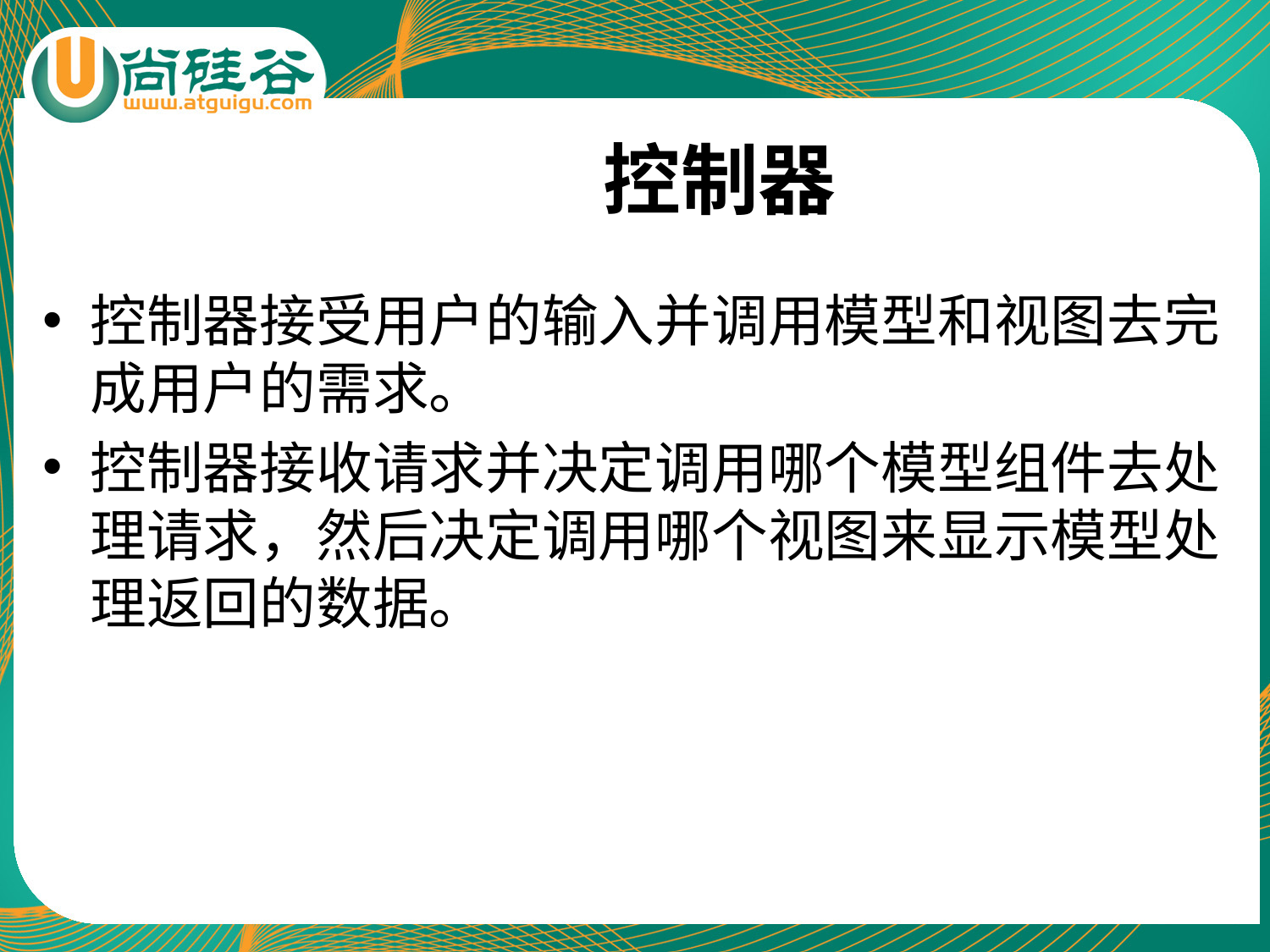

# 控制器
控制器接受用户的输入并调用模型和视图去完成用户的需求。
控制器接收请求并决定调用哪个模型组件去处理请求，然后决定调用哪个视图来显示模型处理返回的数据。